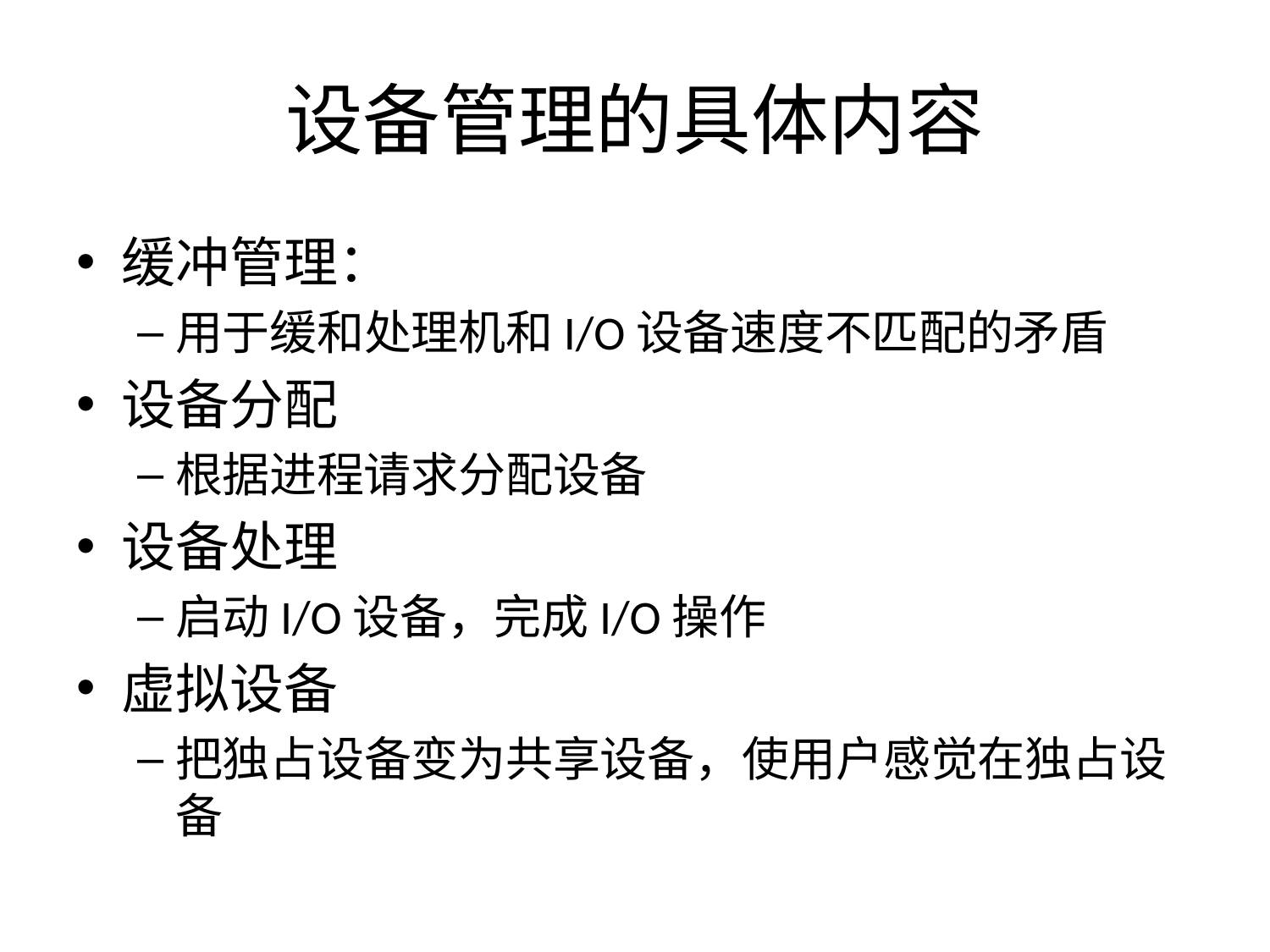

# 设备管理的具体内容
缓冲管理：
用于缓和处理机和I/O设备速度不匹配的矛盾
设备分配
根据进程请求分配设备
设备处理
启动I/O设备，完成I/O操作
虚拟设备
把独占设备变为共享设备，使用户感觉在独占设备